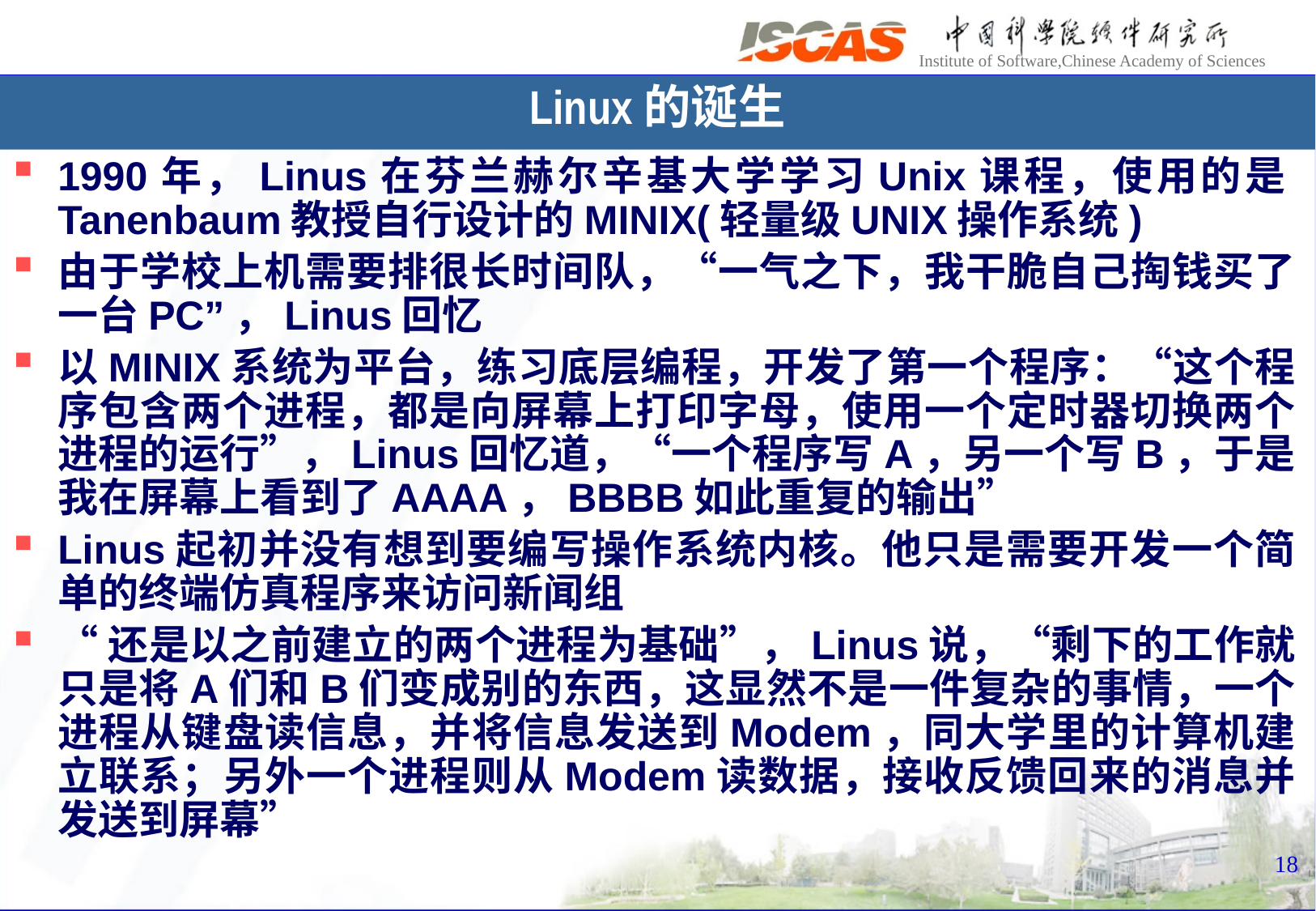

Linux的诞生
1990年，Linus在芬兰赫尔辛基大学学习Unix课程，使用的是Tanenbaum教授自行设计的MINIX(轻量级UNIX操作系统)
由于学校上机需要排很长时间队，“一气之下，我干脆自己掏钱买了一台PC”，Linus回忆
以MINIX系统为平台，练习底层编程，开发了第一个程序：“这个程序包含两个进程，都是向屏幕上打印字母，使用一个定时器切换两个进程的运行”，Linus回忆道，“一个程序写A，另一个写B，于是我在屏幕上看到了AAAA，BBBB如此重复的输出”
Linus起初并没有想到要编写操作系统内核。他只是需要开发一个简单的终端仿真程序来访问新闻组
“还是以之前建立的两个进程为基础”，Linus说，“剩下的工作就只是将A们和B们变成别的东西，这显然不是一件复杂的事情，一个进程从键盘读信息，并将信息发送到Modem，同大学里的计算机建立联系；另外一个进程则从Modem读数据，接收反馈回来的消息并发送到屏幕”

18